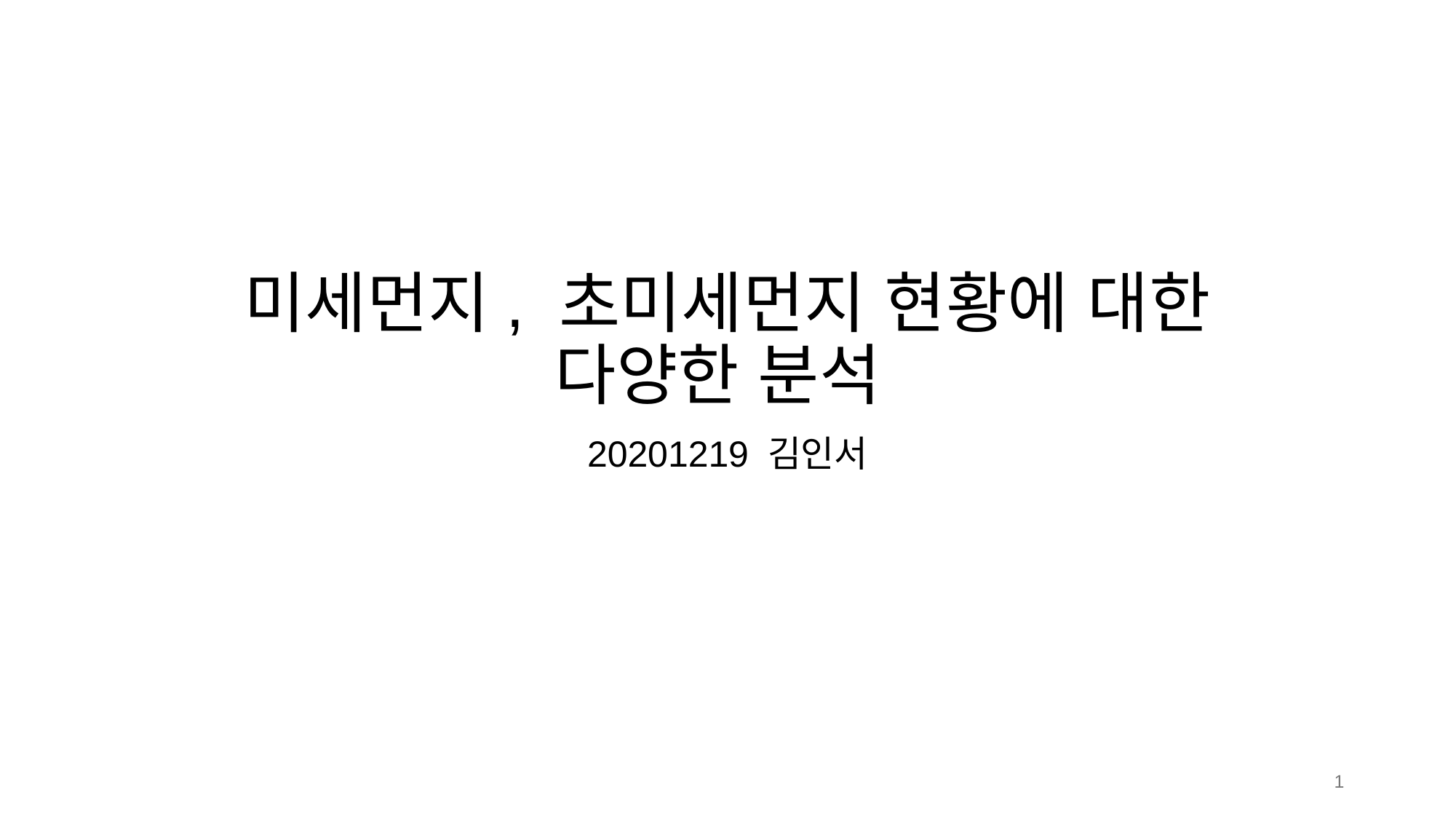

# 미세먼지, 초미세먼지 현황에 대한 다양한 분석
20201219 김인서
1